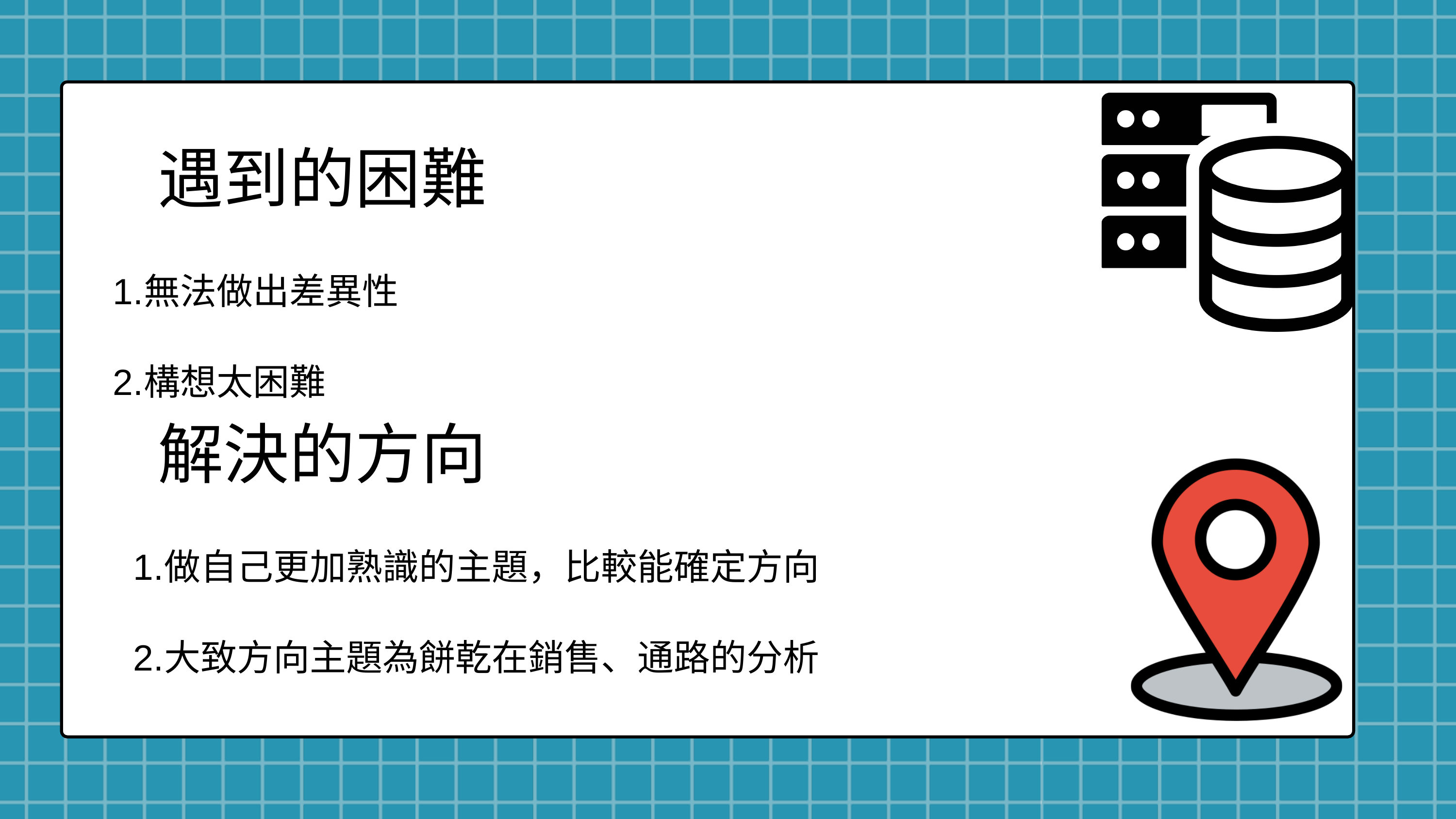

遇到的困難
無法做出差異性
構想太困難
解決的方向

做自己更加熟識的主題，比較能確定方向
大致方向主題為餅乾在銷售、通路的分析